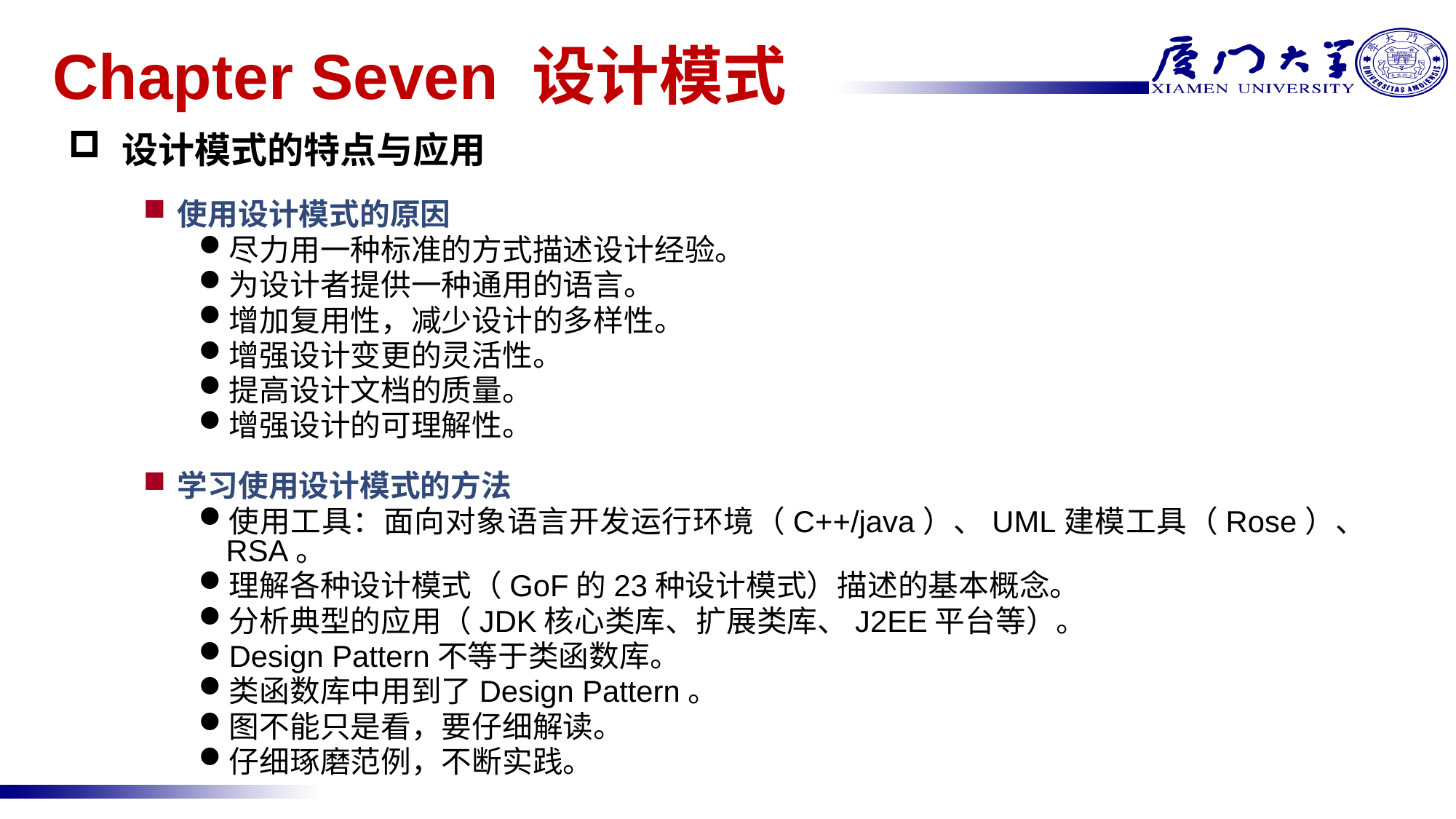

# Chapter Seven 设计模式
设计模式的特点与应用
使用设计模式的原因
尽力用一种标准的方式描述设计经验。
为设计者提供一种通用的语言。
增加复用性，减少设计的多样性。
增强设计变更的灵活性。
提高设计文档的质量。
增强设计的可理解性。
学习使用设计模式的方法
使用工具：面向对象语言开发运行环境（C++/java）、UML建模工具（Rose）、RSA。
理解各种设计模式（GoF的23种设计模式）描述的基本概念。
分析典型的应用（JDK核心类库、扩展类库、J2EE平台等）。
Design Pattern不等于类函数库。
类函数库中用到了Design Pattern。
图不能只是看，要仔细解读。
仔细琢磨范例，不断实践。